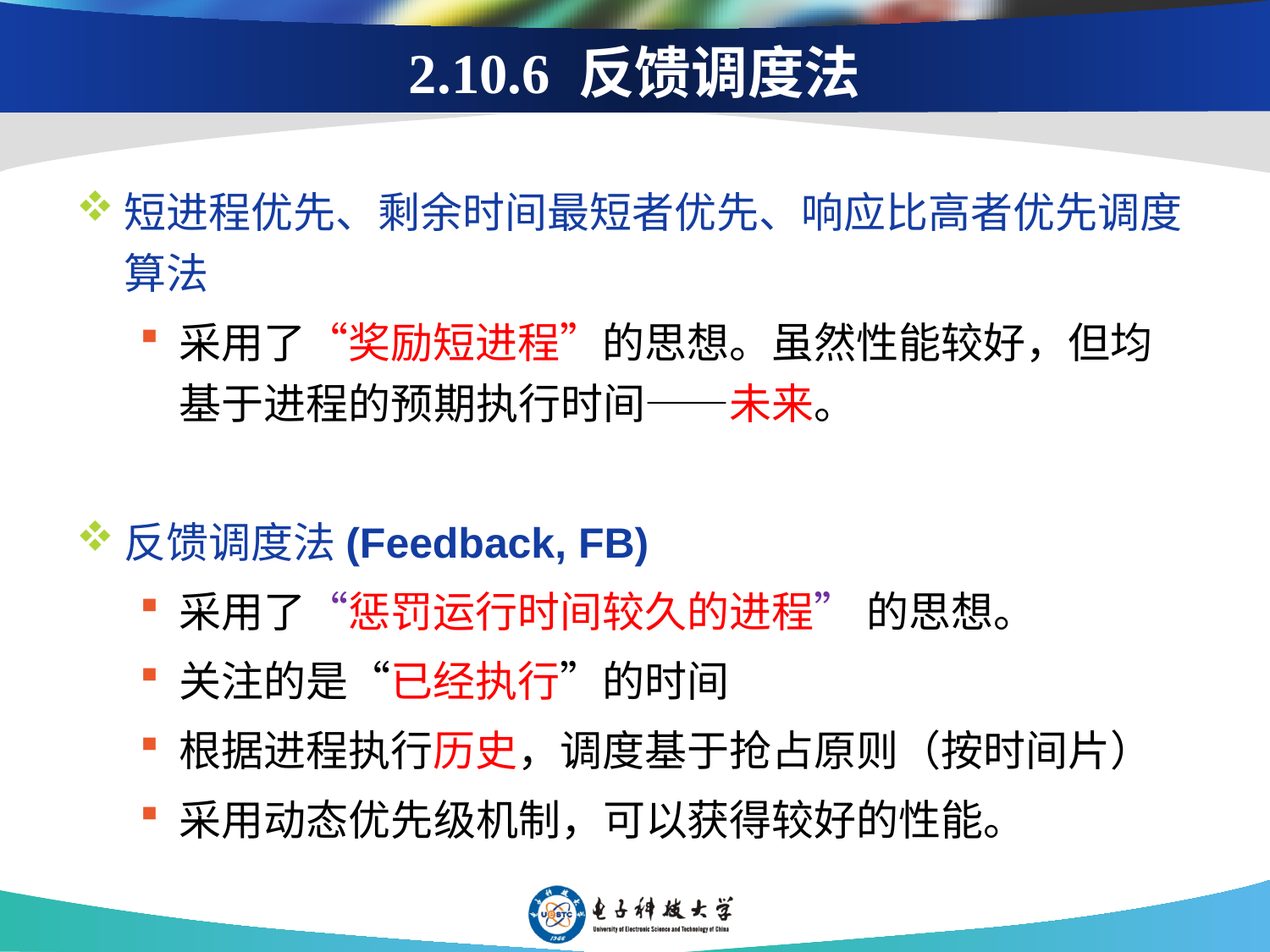

# 2.10.6 反馈调度法
短进程优先、剩余时间最短者优先、响应比高者优先调度算法
采用了“奖励短进程”的思想。虽然性能较好，但均基于进程的预期执行时间——未来。

反馈调度法(Feedback, FB)
采用了“惩罚运行时间较久的进程” 的思想。
关注的是“已经执行”的时间
根据进程执行历史，调度基于抢占原则（按时间片）
采用动态优先级机制，可以获得较好的性能。